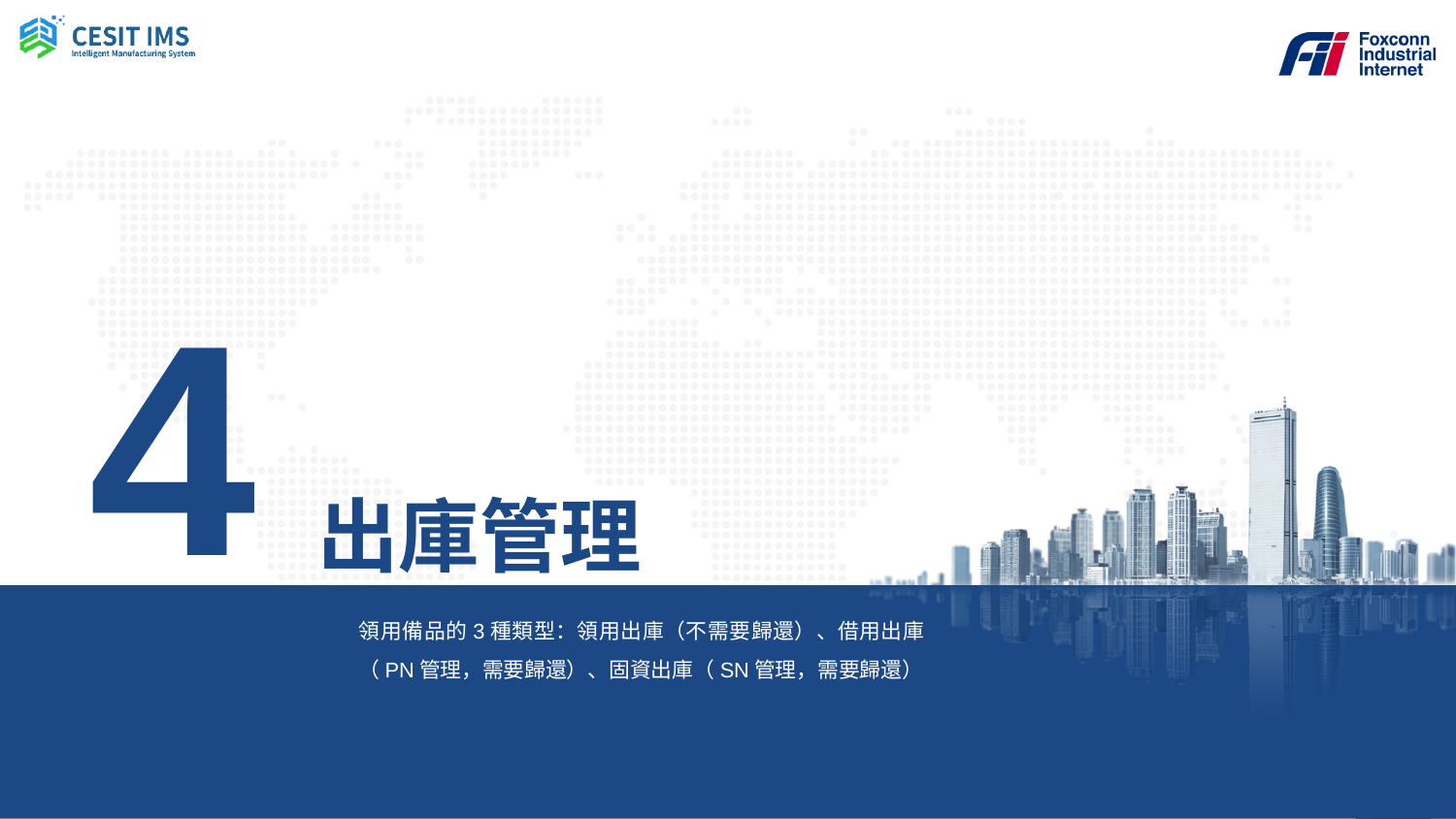

4
出庫管理
領用備品的3種類型：領用出庫（不需要歸還）、借用出庫（PN管理，需要歸還）、固資出庫（SN管理，需要歸還）